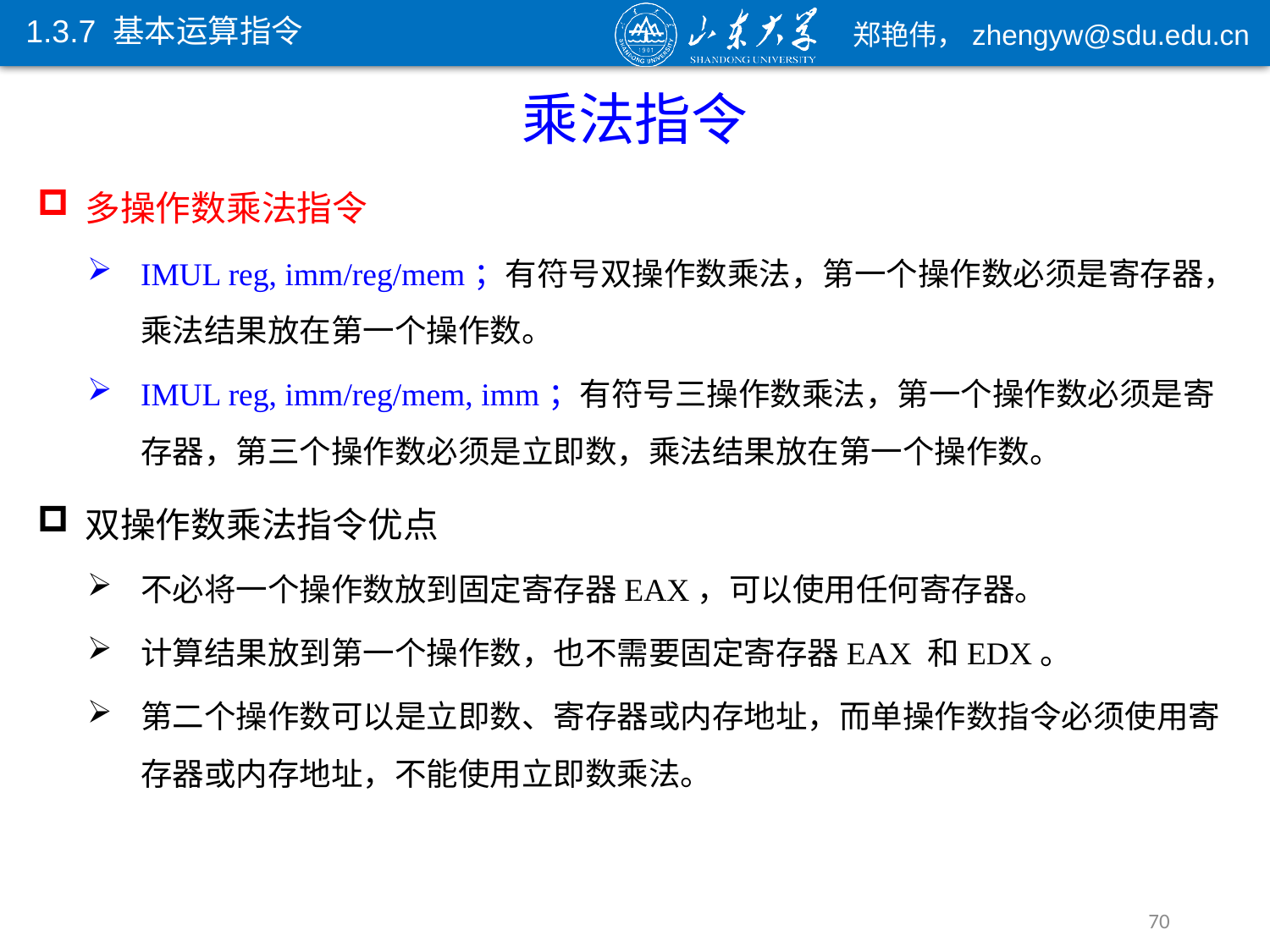

1.3.7 基本运算指令
乘法指令
多操作数乘法指令
IMUL reg, imm/reg/mem；有符号双操作数乘法，第一个操作数必须是寄存器，乘法结果放在第一个操作数。
IMUL reg, imm/reg/mem, imm；有符号三操作数乘法，第一个操作数必须是寄存器，第三个操作数必须是立即数，乘法结果放在第一个操作数。
双操作数乘法指令优点
不必将一个操作数放到固定寄存器EAX，可以使用任何寄存器。
计算结果放到第一个操作数，也不需要固定寄存器EAX 和EDX。
第二个操作数可以是立即数、寄存器或内存地址，而单操作数指令必须使用寄存器或内存地址，不能使用立即数乘法。
70